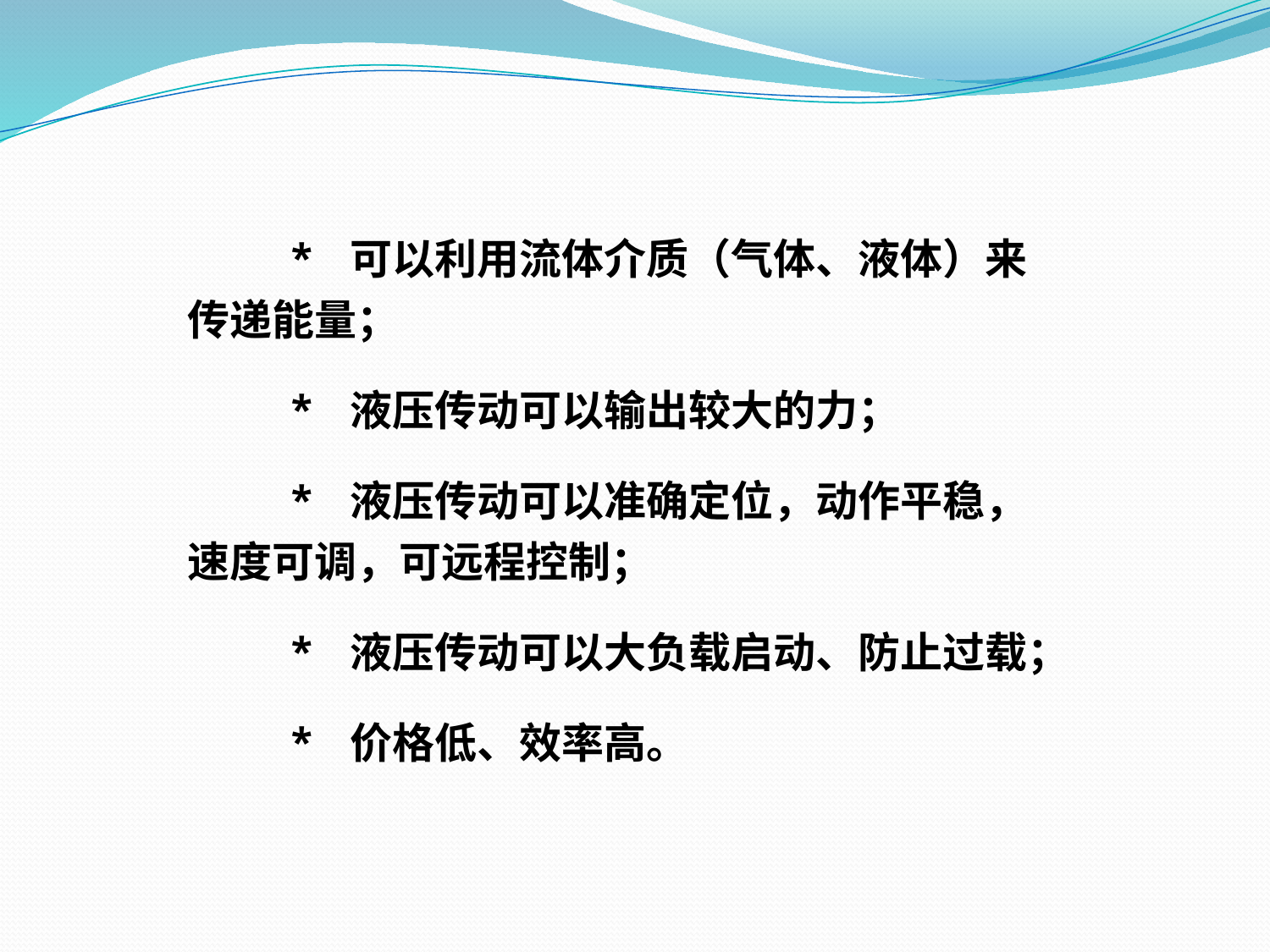

* 可以利用流体介质（气体、液体）来传递能量；
    * 液压传动可以输出较大的力；
    * 液压传动可以准确定位，动作平稳，速度可调，可远程控制；
    * 液压传动可以大负载启动、防止过载；
    * 价格低、效率高。